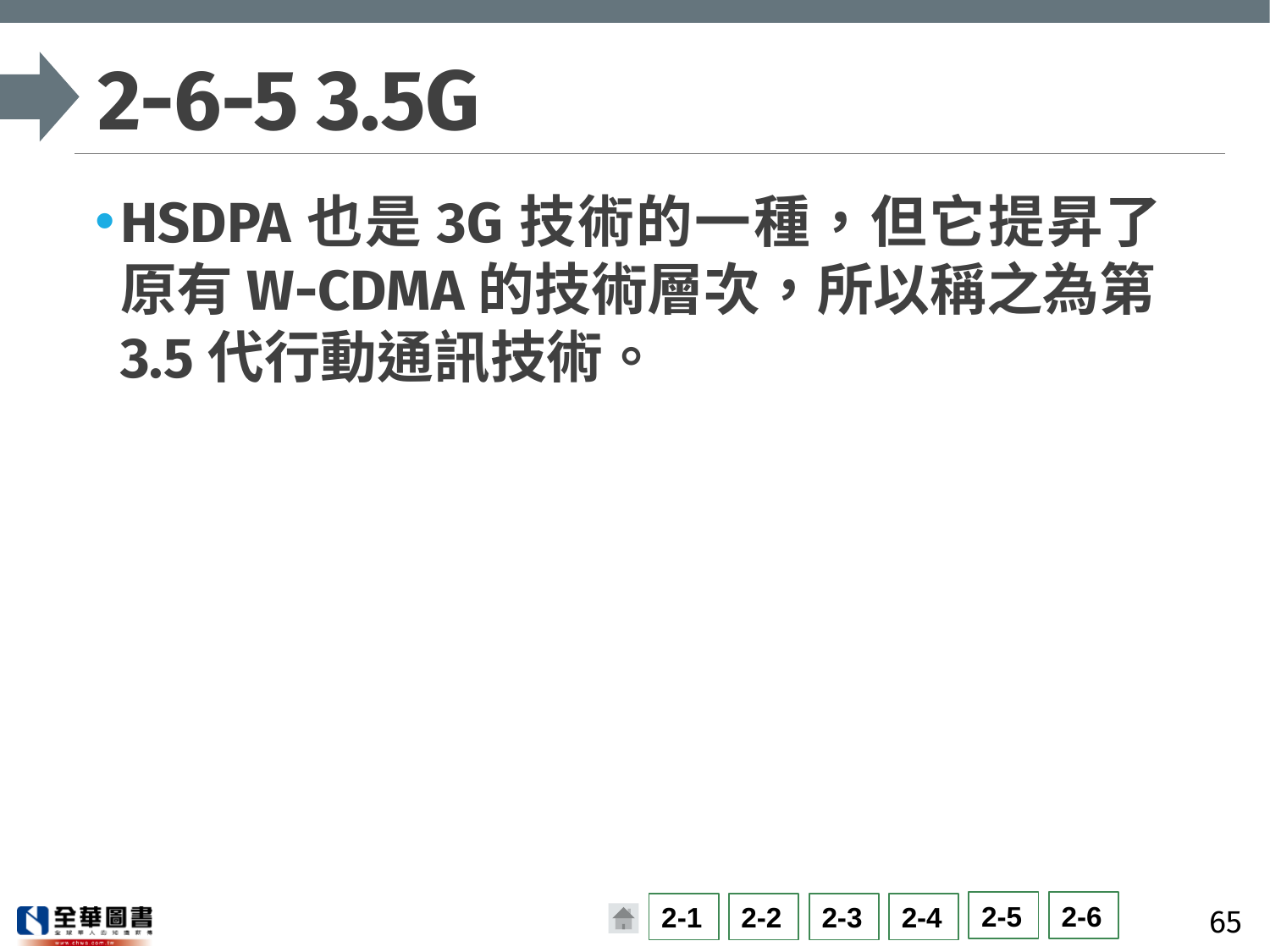

# 2-6-5 3.5G
HSDPA也是3G技術的一種，但它提昇了原有W-CDMA的技術層次，所以稱之為第3.5代行動通訊技術。
65